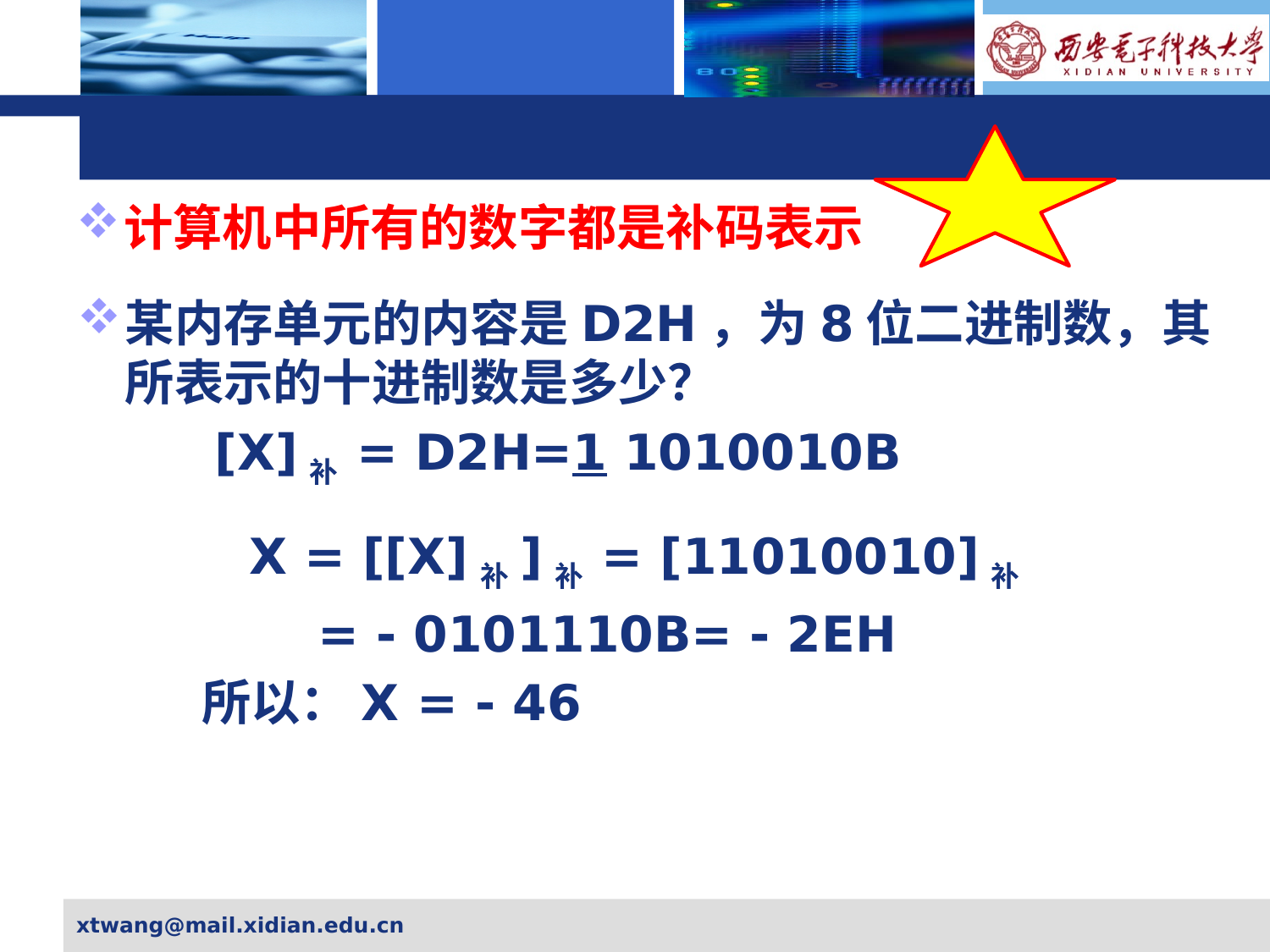

#

计算机中所有的数字都是补码表示
某内存单元的内容是D2H，为8位二进制数，其所表示的十进制数是多少？
        [X]补 = D2H=1 1010010B
          X = [[X]补]补 = [11010010]补
              = - 0101110B= - 2EH
          所以：X = - 46
xtwang@mail.xidian.edu.cn